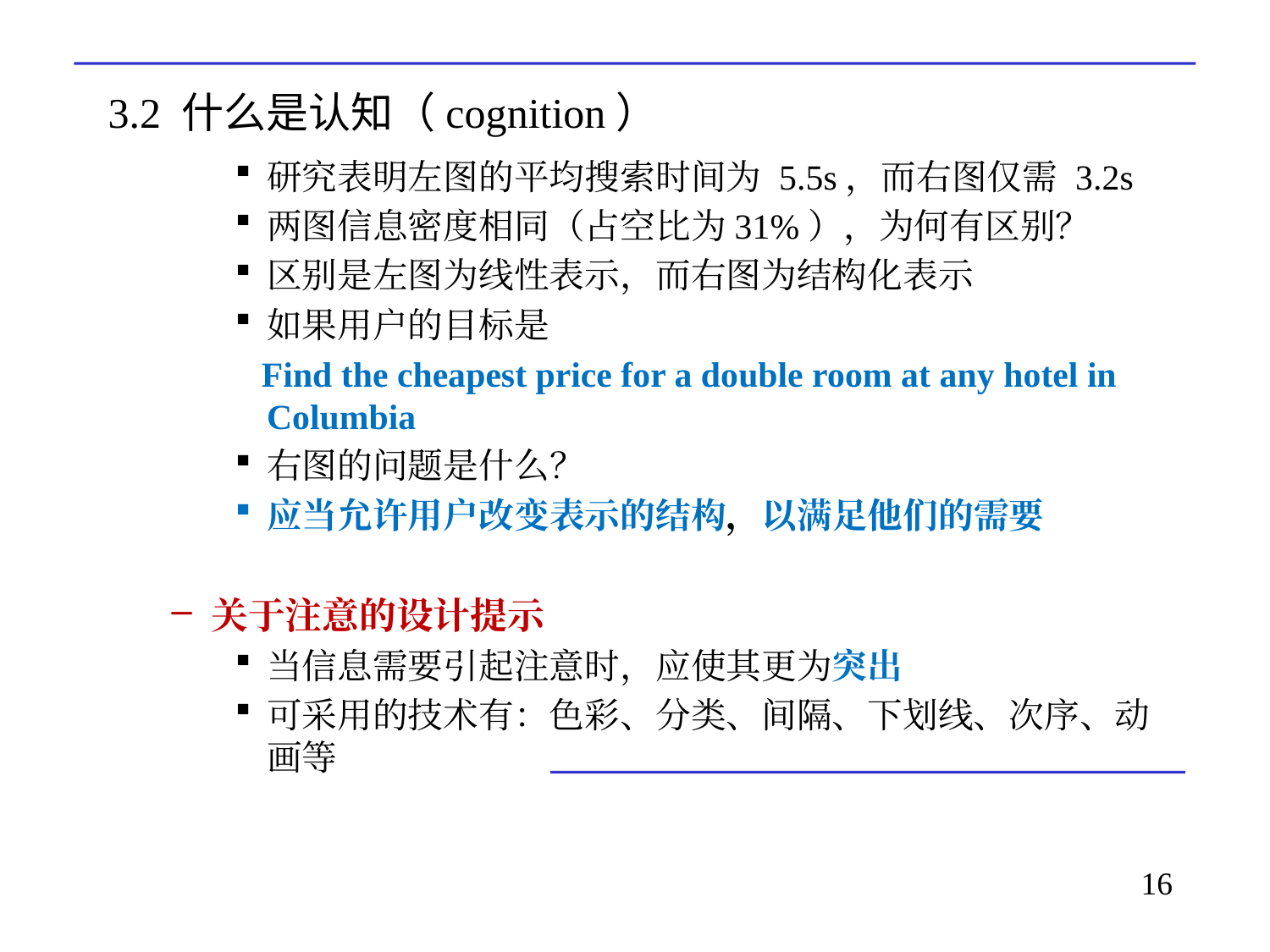

# 3.2 什么是认知（cognition）
研究表明左图的平均搜索时间为 5.5s，而右图仅需 3.2s
两图信息密度相同（占空比为31%），为何有区别？
区别是左图为线性表示，而右图为结构化表示
如果用户的目标是
   Find the cheapest price for a double room at any hotel in Columbia
右图的问题是什么？
应当允许用户改变表示的结构，以满足他们的需要

关于注意的设计提示
当信息需要引起注意时，应使其更为突出
可采用的技术有：色彩、分类、间隔、下划线、次序、动画等
16